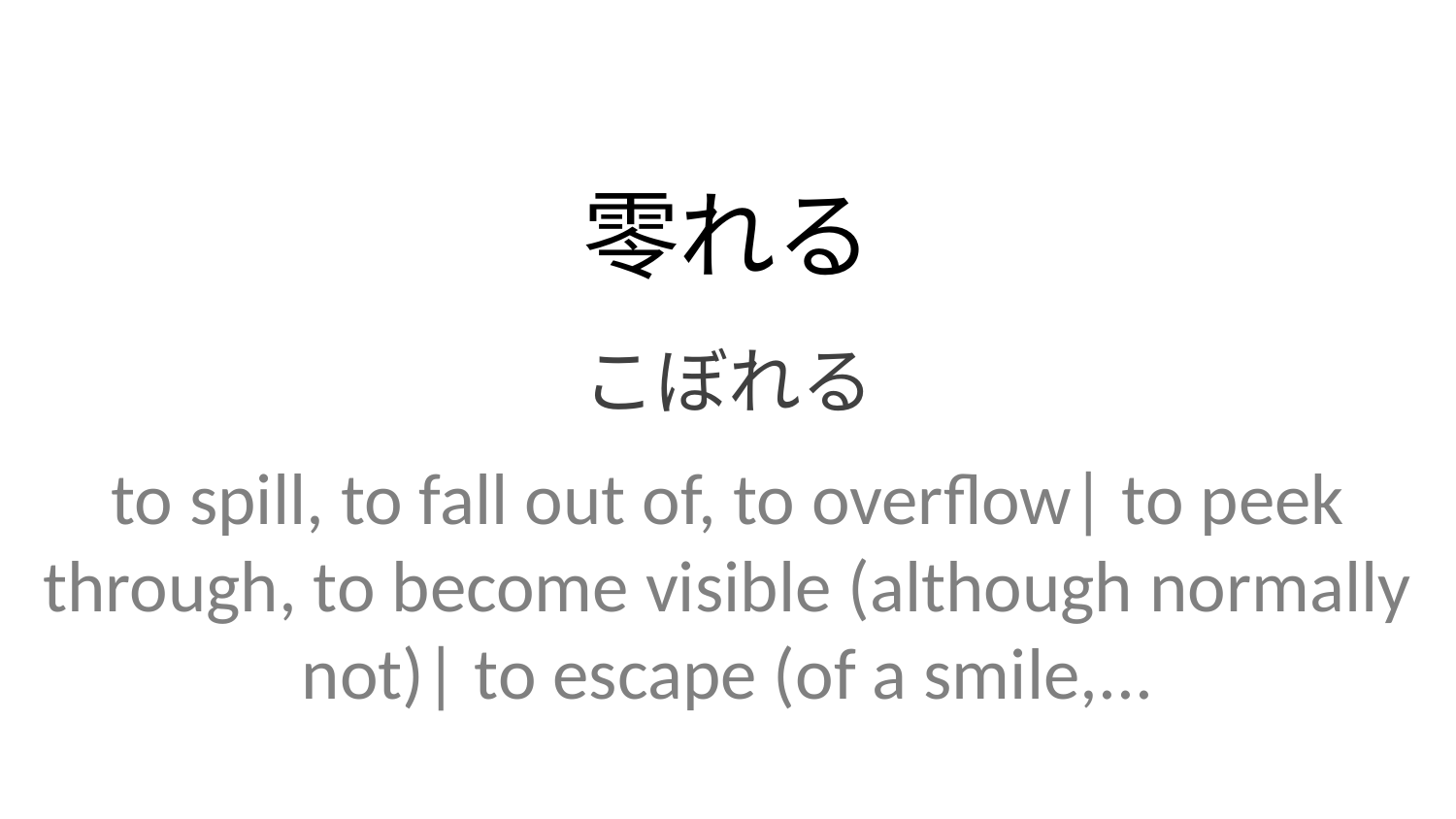

零れる

こぼれる
to spill, to fall out of, to overflow| to peek through, to become visible (although normally not)| to escape (of a smile,...